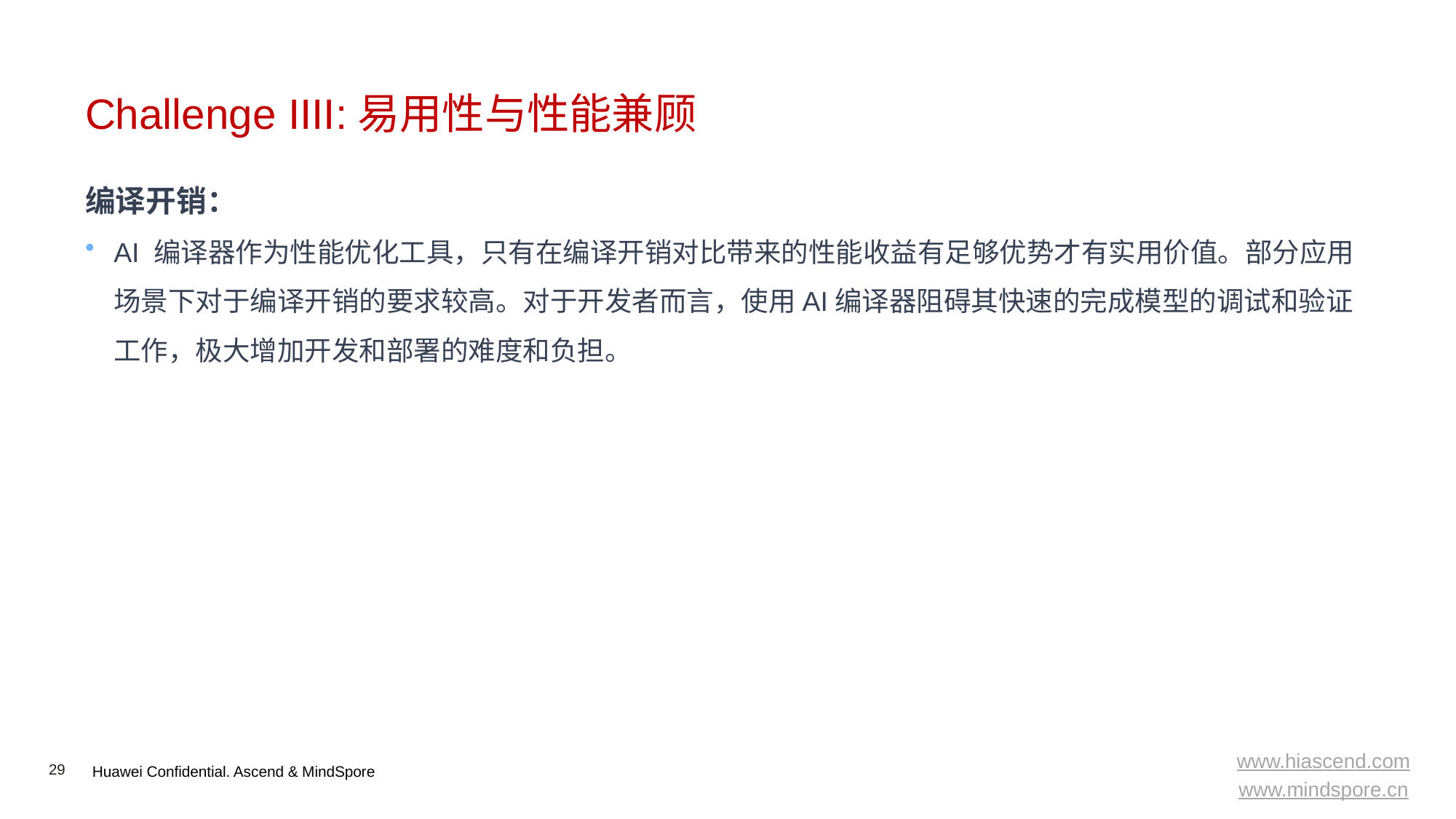

# Challenge IIII:易用性与性能兼顾
编译开销：
AI 编译器作为性能优化工具，只有在编译开销对比带来的性能收益有足够优势才有实用价值。部分应用场景下对于编译开销的要求较高。对于开发者而言，使用AI编译器阻碍其快速的完成模型的调试和验证工作，极大增加开发和部署的难度和负担。